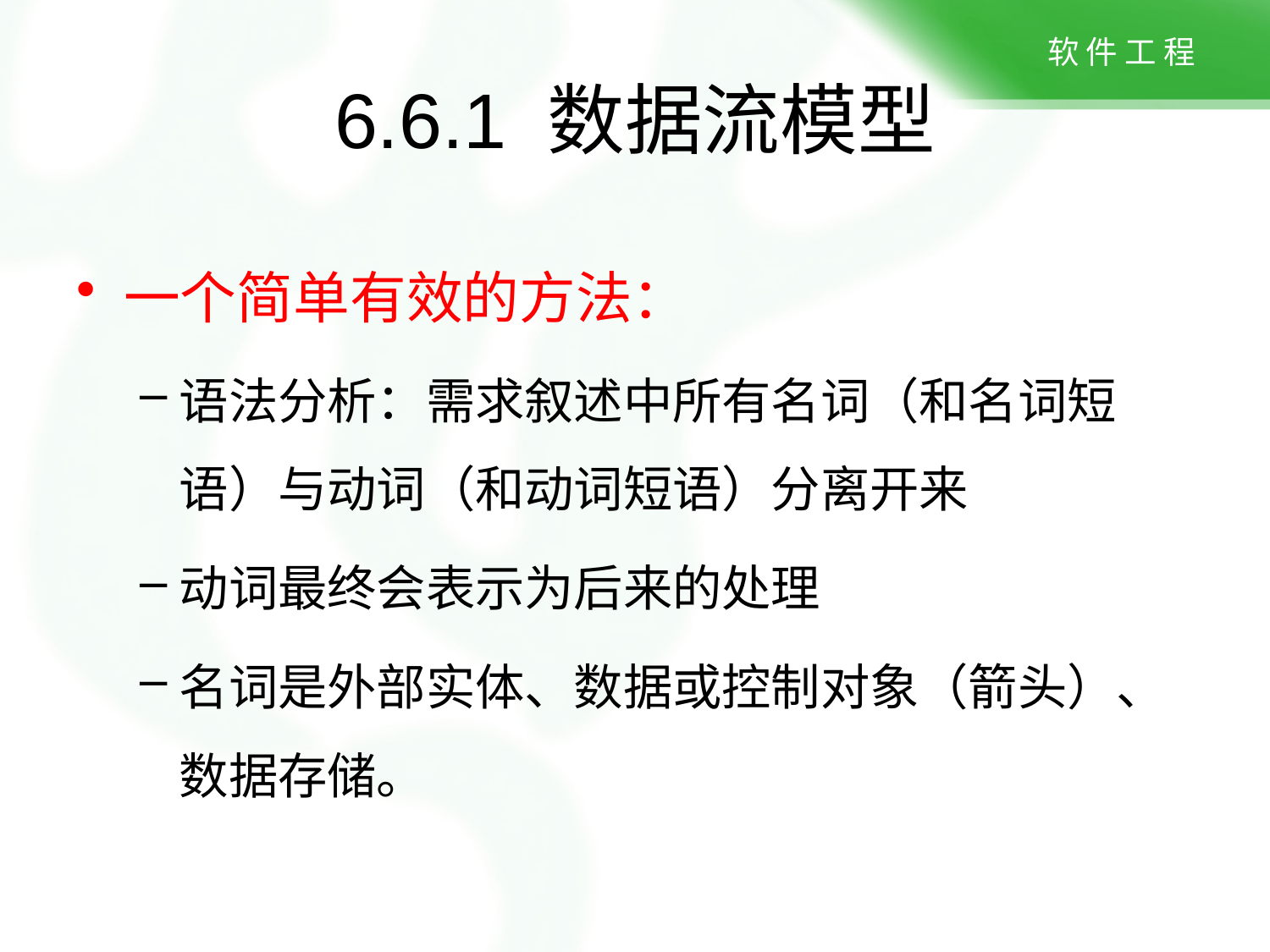

# 6.6.1 数据流模型
一个简单有效的方法：
语法分析：需求叙述中所有名词（和名词短语）与动词（和动词短语）分离开来
动词最终会表示为后来的处理
名词是外部实体、数据或控制对象（箭头）、数据存储。